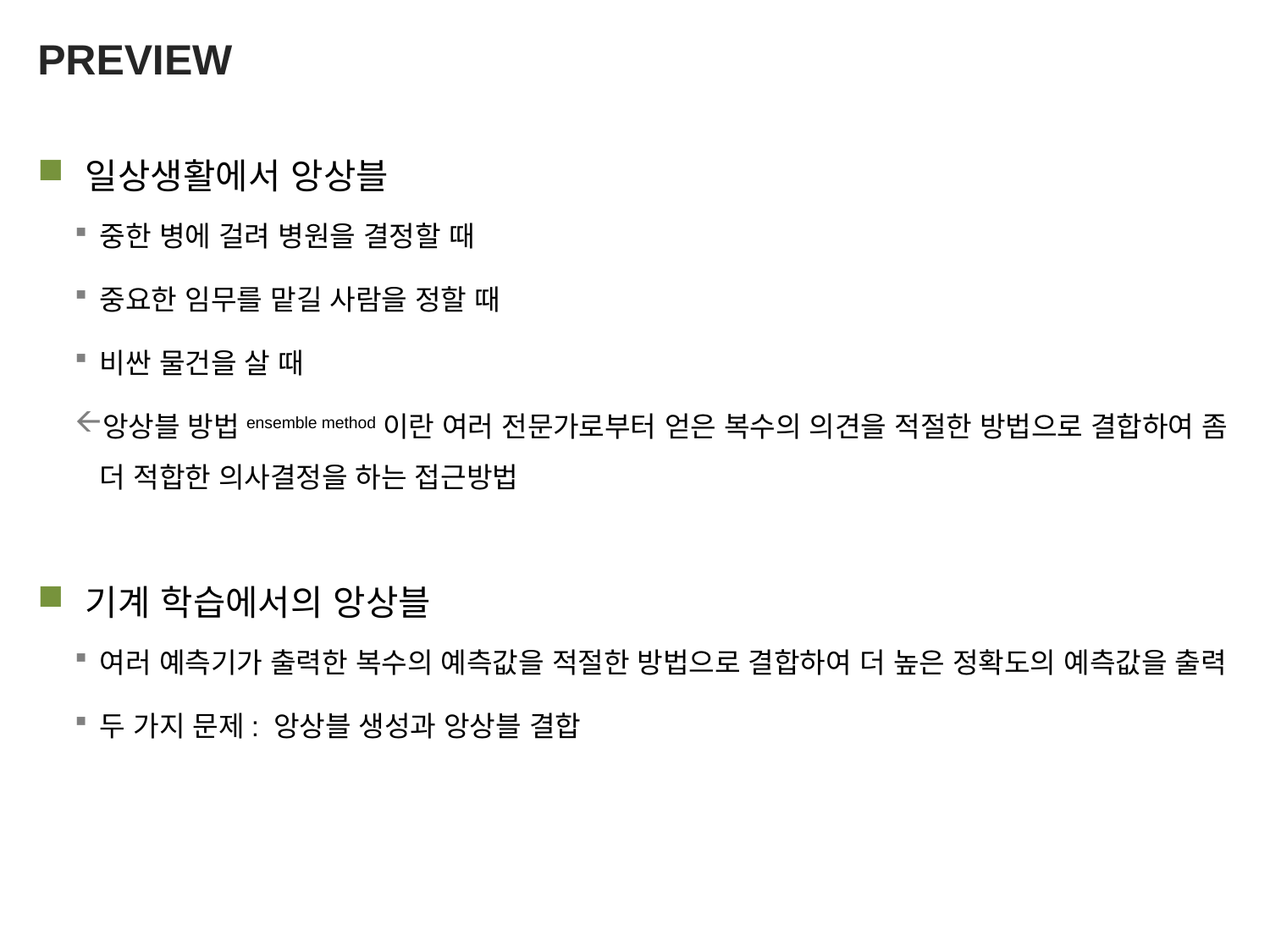

# PREVIEW
일상생활에서 앙상블
중한 병에 걸려 병원을 결정할 때
중요한 임무를 맡길 사람을 정할 때
비싼 물건을 살 때
앙상블 방법ensemble method이란 여러 전문가로부터 얻은 복수의 의견을 적절한 방법으로 결합하여 좀 더 적합한 의사결정을 하는 접근방법

기계 학습에서의 앙상블
여러 예측기가 출력한 복수의 예측값을 적절한 방법으로 결합하여 더 높은 정확도의 예측값을 출력
두 가지 문제: 앙상블 생성과 앙상블 결합